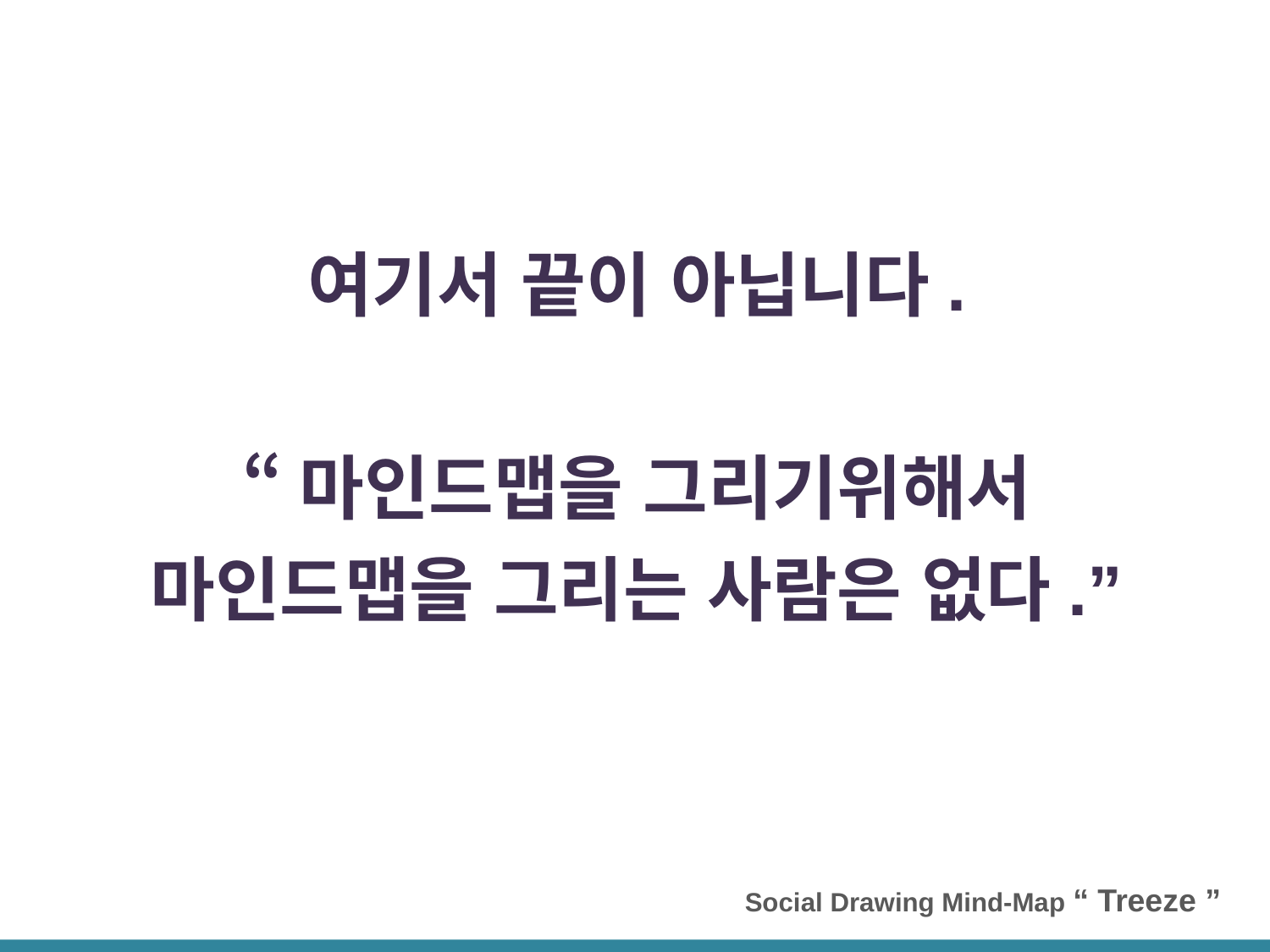

여기서 끝이 아닙니다.

“마인드맵을 그리기위해서
마인드맵을 그리는 사람은 없다.”
Social Drawing Mind-Map “ Treeze ”